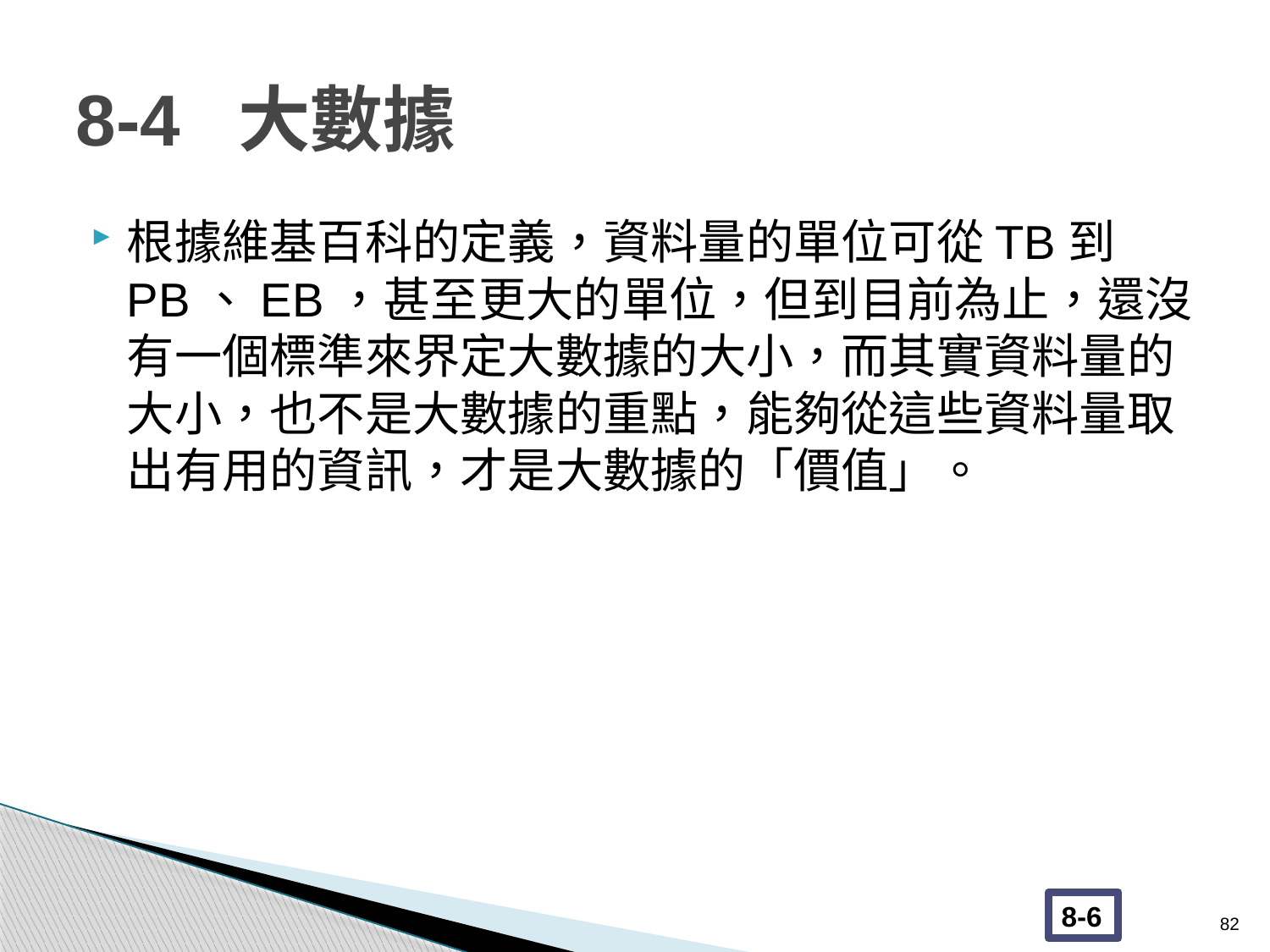

# 8-4  大數據
根據維基百科的定義，資料量的單位可從TB到PB、EB，甚至更大的單位，但到目前為止，還沒有一個標準來界定大數據的大小，而其實資料量的大小，也不是大數據的重點，能夠從這些資料量取出有用的資訊，才是大數據的「價值」。
82